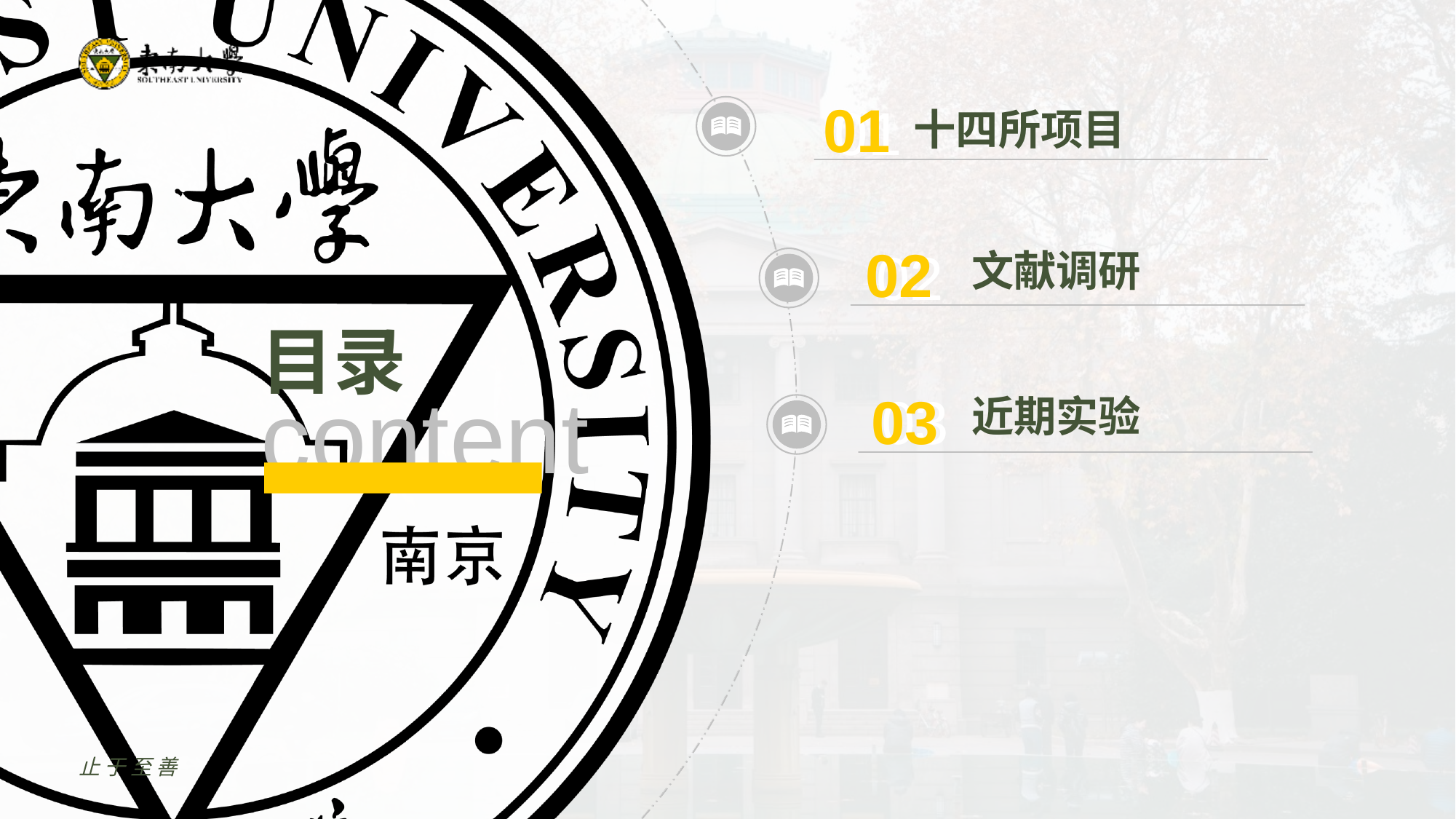

01
01

十四所项目
02
02
文献调研

03
03
近期实验

止于至善